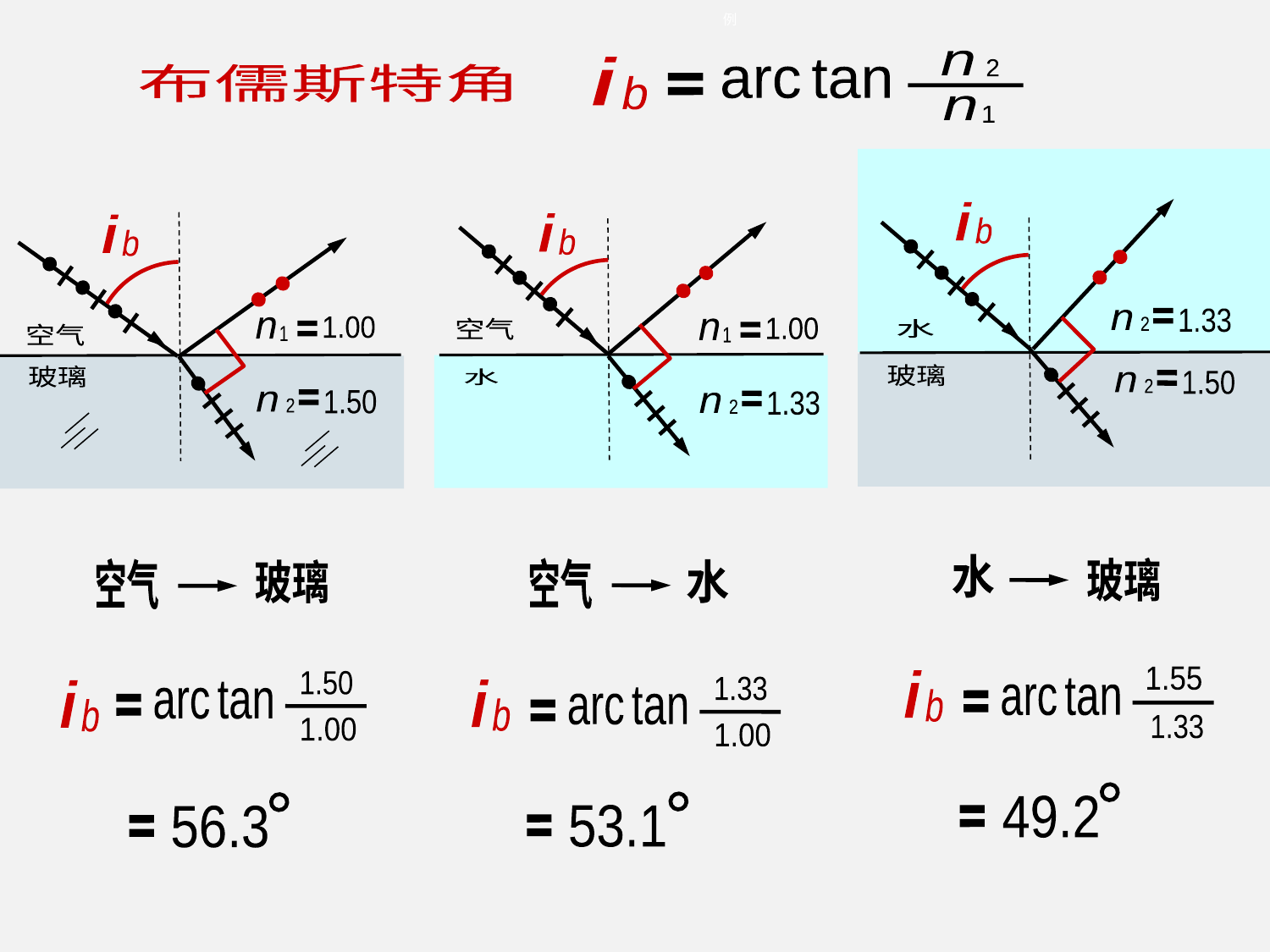

例
n
2

n
1
i
b
tan
arc

布儒斯特角

i
b

i
b
i
b

1.33
n
2

1.00
n
1

1.00
n
1

空气
水
空气

玻璃
玻璃
水
1.50
n
2

1.50
n
2

1.33
n
2

水
玻璃

空气
水

空气
玻璃

1.55
i
b
1.50
tan
arc

1.00
1.33
tan
arc
i
b
i
b
tan
arc

1.33
1.00

49.2

53.1
56.3